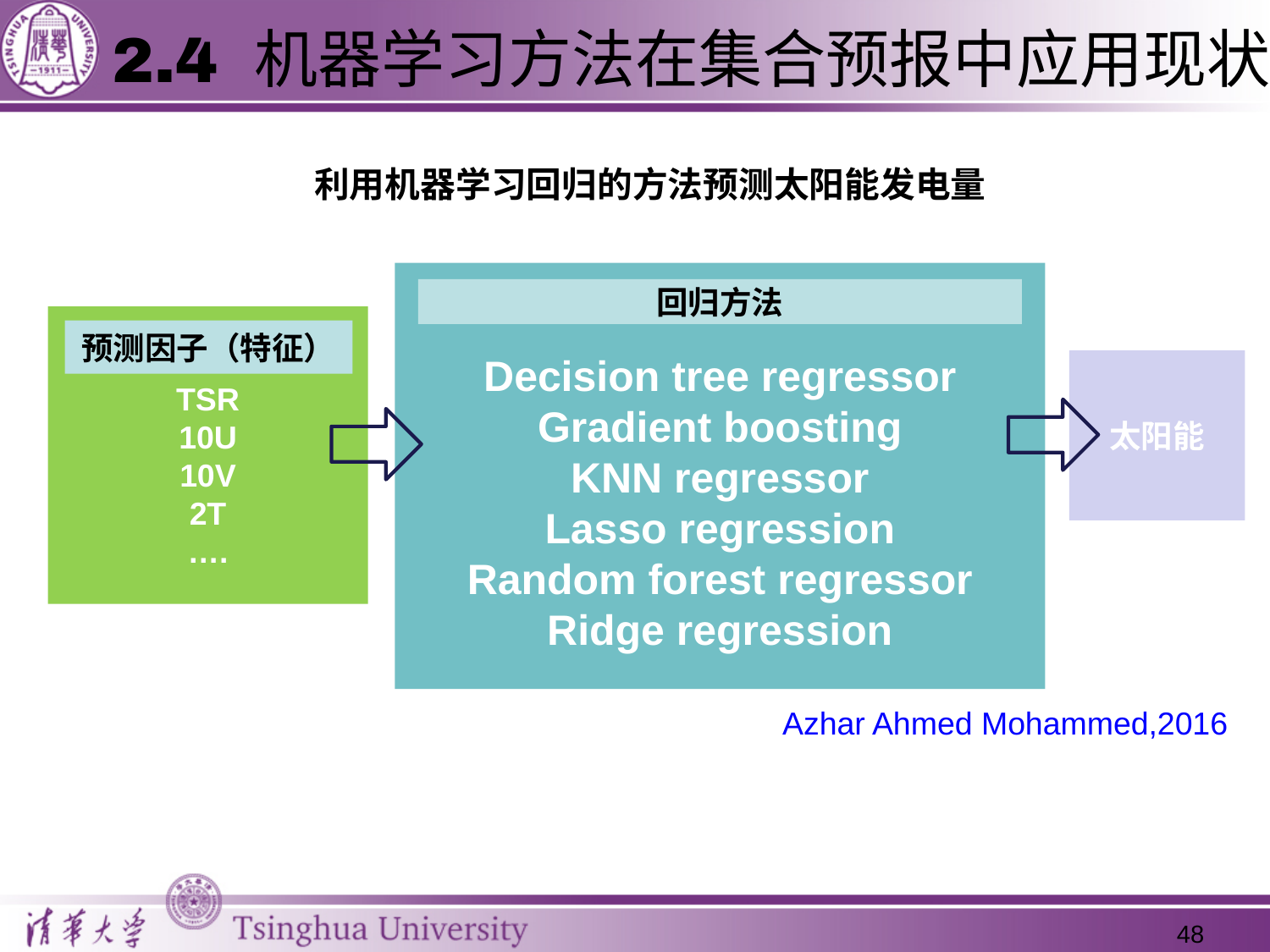

2.4 机器学习方法在集合预报中应用现状

利用机器学习回归的方法预测太阳能发电量

Decision tree regressor
Gradient boosting
KNN regressor
Lasso regression
Random forest regressor
Ridge regression
回归方法
TCC
TSR
10U
10V
2T
….
预测因子（特征）
太阳能

Azhar Ahmed Mohammed,2016
48